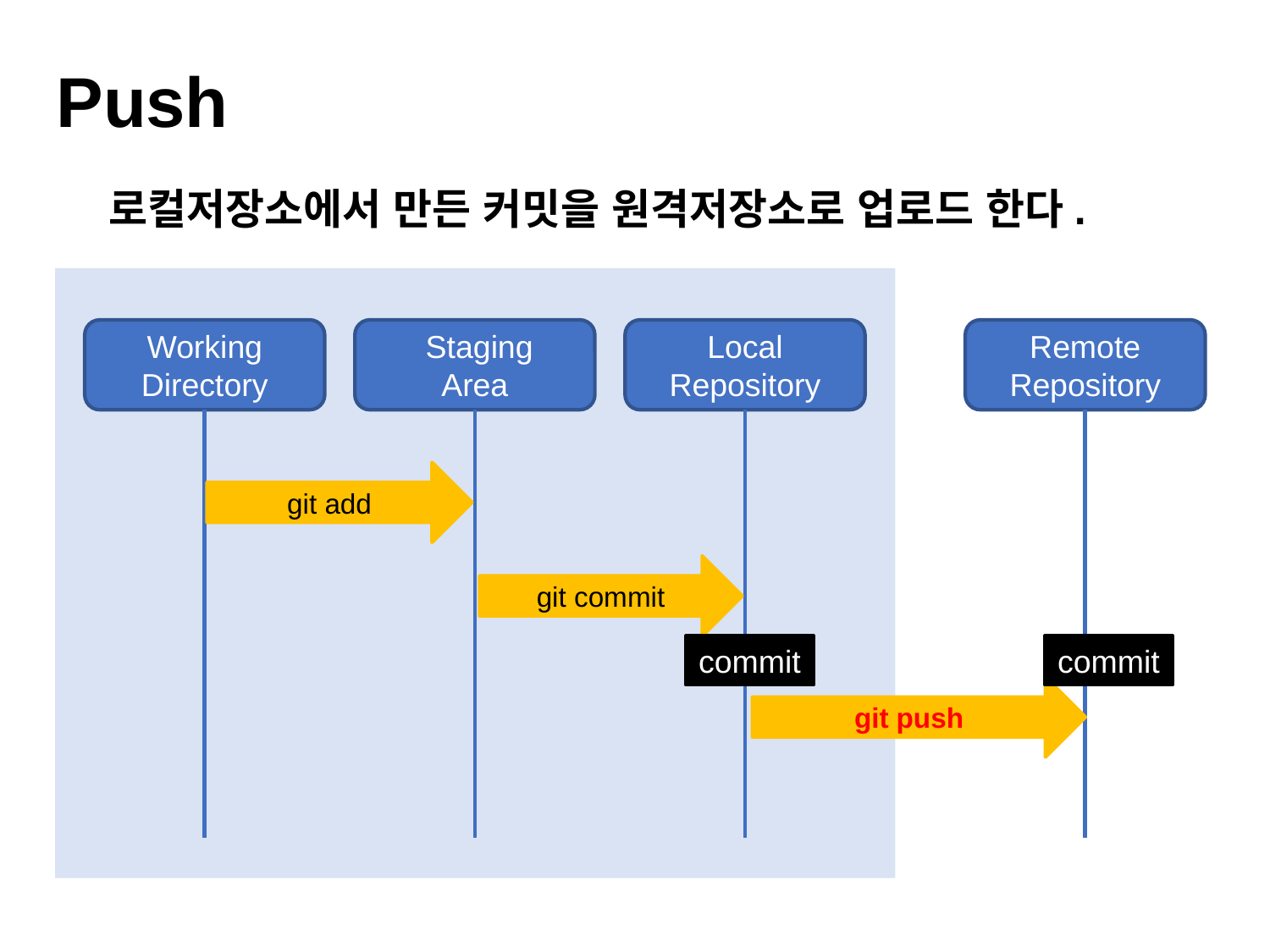

#
Push
로컬저장소에서 만든 커밋을 원격저장소로 업로드 한다.

Working
Directory
 Staging
Area
Local
Repository
Remote
Repository
git add
git commit
commit
commit
git push